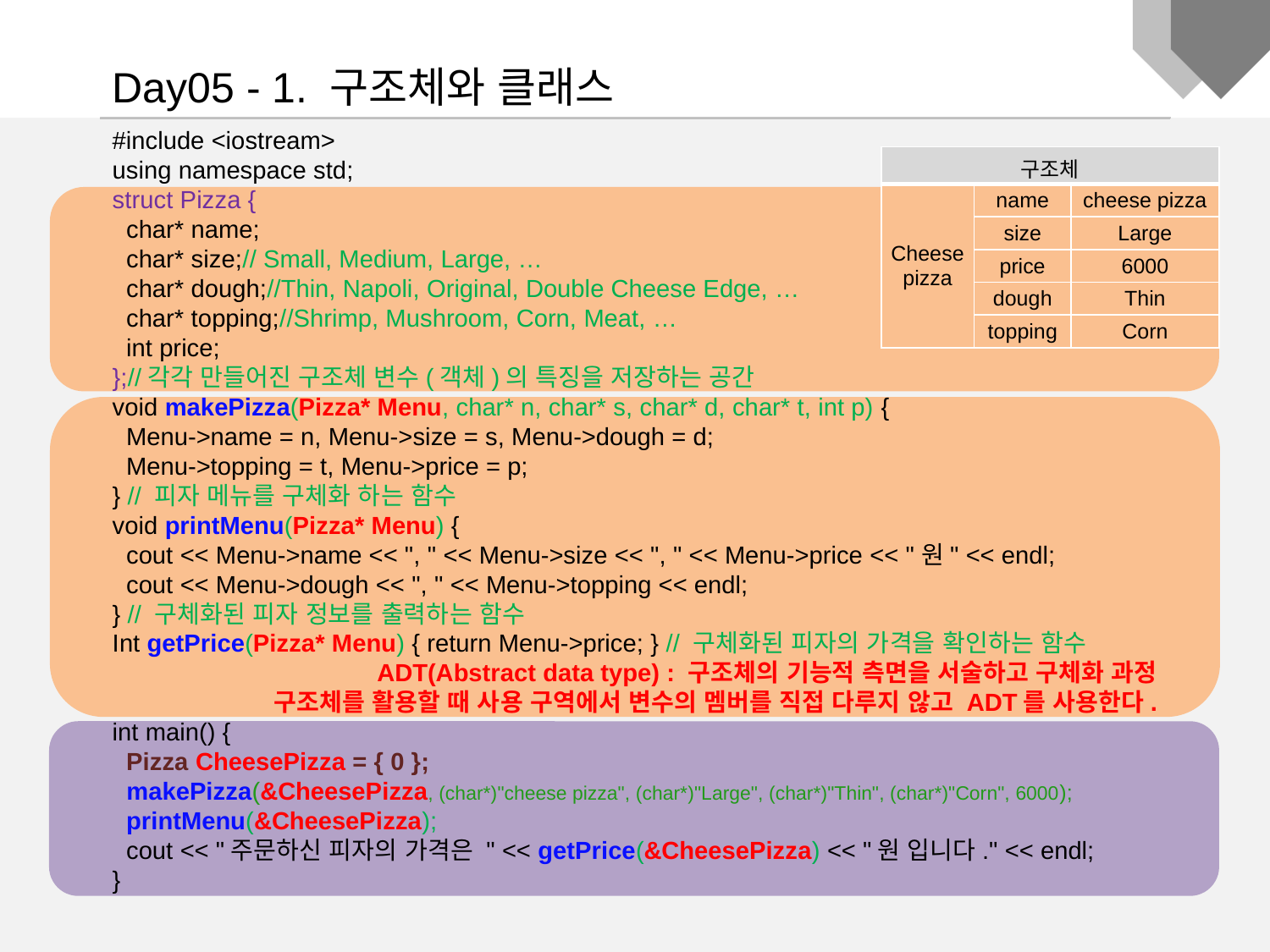

Day05 - 1. 구조체와 클래스
#include <iostream>
using namespace std;
struct Pizza {
  char* name;
  char* size;// Small, Medium, Large, …
  char* dough;//Thin, Napoli, Original, Double Cheese Edge, …
  char* topping;//Shrimp, Mushroom, Corn, Meat, …
  int price;
};//각각 만들어진 구조체 변수(객체)의 특징을 저장하는 공간
void makePizza(Pizza* Menu, char* n, char* s, char* d, char* t, int p) {
  Menu->name = n, Menu->size = s, Menu->dough = d;
  Menu->topping = t, Menu->price = p;
} // 피자 메뉴를 구체화 하는 함수
void printMenu(Pizza* Menu) {
  cout << Menu->name << ", " << Menu->size << ", " << Menu->price << "원" << endl;
  cout << Menu->dough << ", " << Menu->topping << endl;
} // 구체화된 피자 정보를 출력하는 함수
Int getPrice(Pizza* Menu) { return Menu->price; } // 구체화된 피자의 가격을 확인하는 함수
ADT(Abstract data type) : 구조체의 기능적 측면을 서술하고 구체화 과정
구조체를 활용할 때 사용 구역에서 변수의 멤버를 직접 다루지 않고 ADT를 사용한다.
int main() {
  Pizza CheesePizza = { 0 };
  makePizza(&CheesePizza, (char*)"cheese pizza", (char*)"Large", (char*)"Thin", (char*)"Corn", 6000);
  printMenu(&CheesePizza);
  cout << "주문하신 피자의 가격은 " << getPrice(&CheesePizza) << "원 입니다." << endl;
}
| 구조체 |  |  |
| --- | --- | --- |
| Cheese pizza | name | cheese pizza |
|  | size | Large |
|  | price | 6000 |
|  | dough | Thin |
|  | topping | Corn |